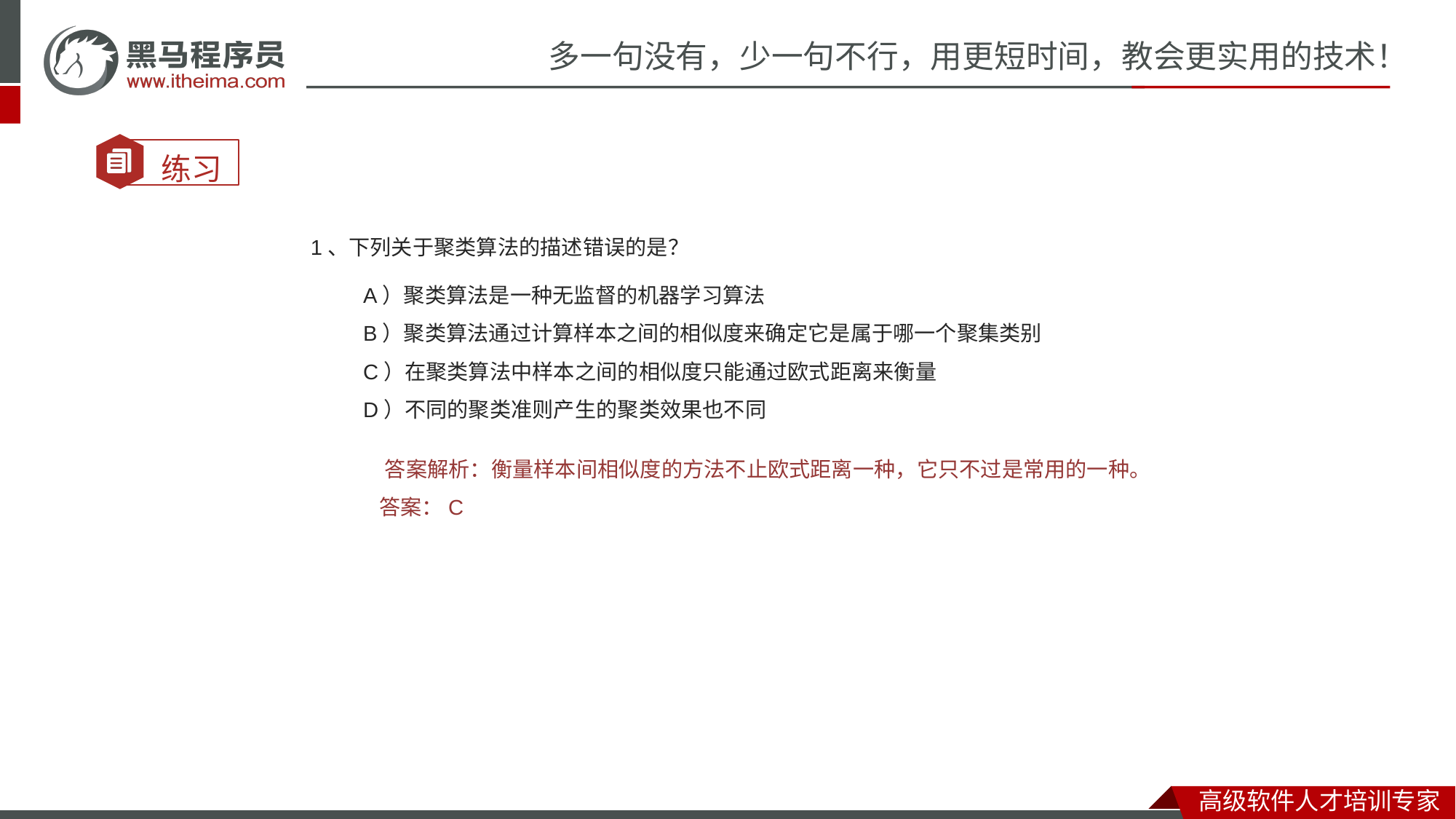

1、下列关于聚类算法的描述错误的是？
A）聚类算法是一种无监督的机器学习算法
B）聚类算法通过计算样本之间的相似度来确定它是属于哪一个聚集类别
C）在聚类算法中样本之间的相似度只能通过欧式距离来衡量
D）不同的聚类准则产生的聚类效果也不同
答案解析：衡量样本间相似度的方法不止欧式距离一种，它只不过是常用的一种。
答案：C